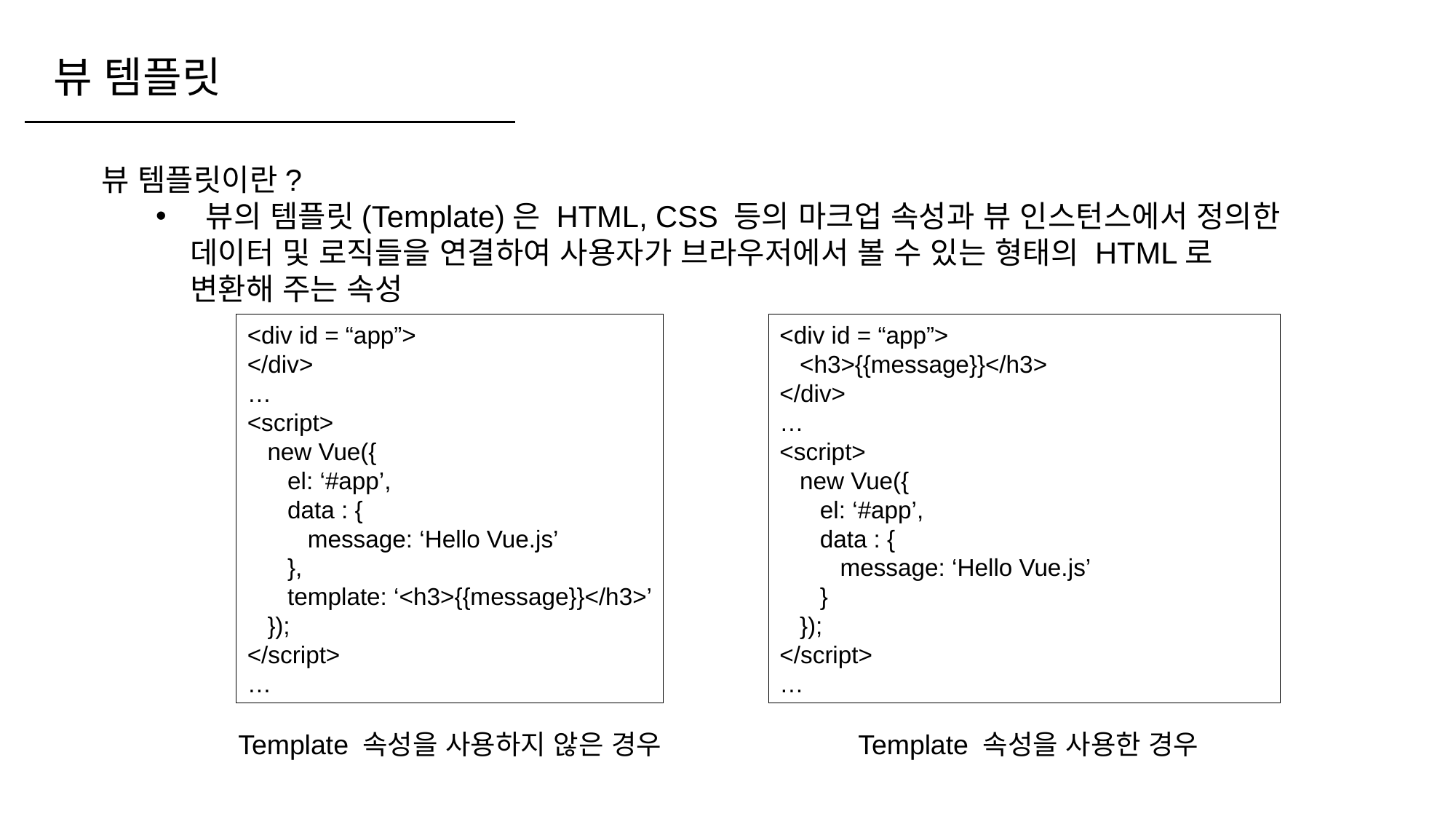

뷰 템플릿
뷰 템플릿이란?
 뷰의 템플릿(Template)은 HTML, CSS 등의 마크업 속성과 뷰 인스턴스에서 정의한 데이터 및 로직들을 연결하여 사용자가 브라우저에서 볼 수 있는 형태의 HTML로 변환해 주는 속성
<div id = “app”>
</div>
…
<script>
   new Vue({
      el: ‘#app’,
      data : {
         message: ‘Hello Vue.js’
      },
      template: ‘<h3>{{message}}</h3>’
   });
</script>
…
<div id = “app”>
   <h3>{{message}}</h3>
</div>
…
<script>
   new Vue({
      el: ‘#app’,
      data : {
         message: ‘Hello Vue.js’
      }
   });
</script>
…
Template 속성을 사용하지 않은 경우
Template 속성을 사용한 경우